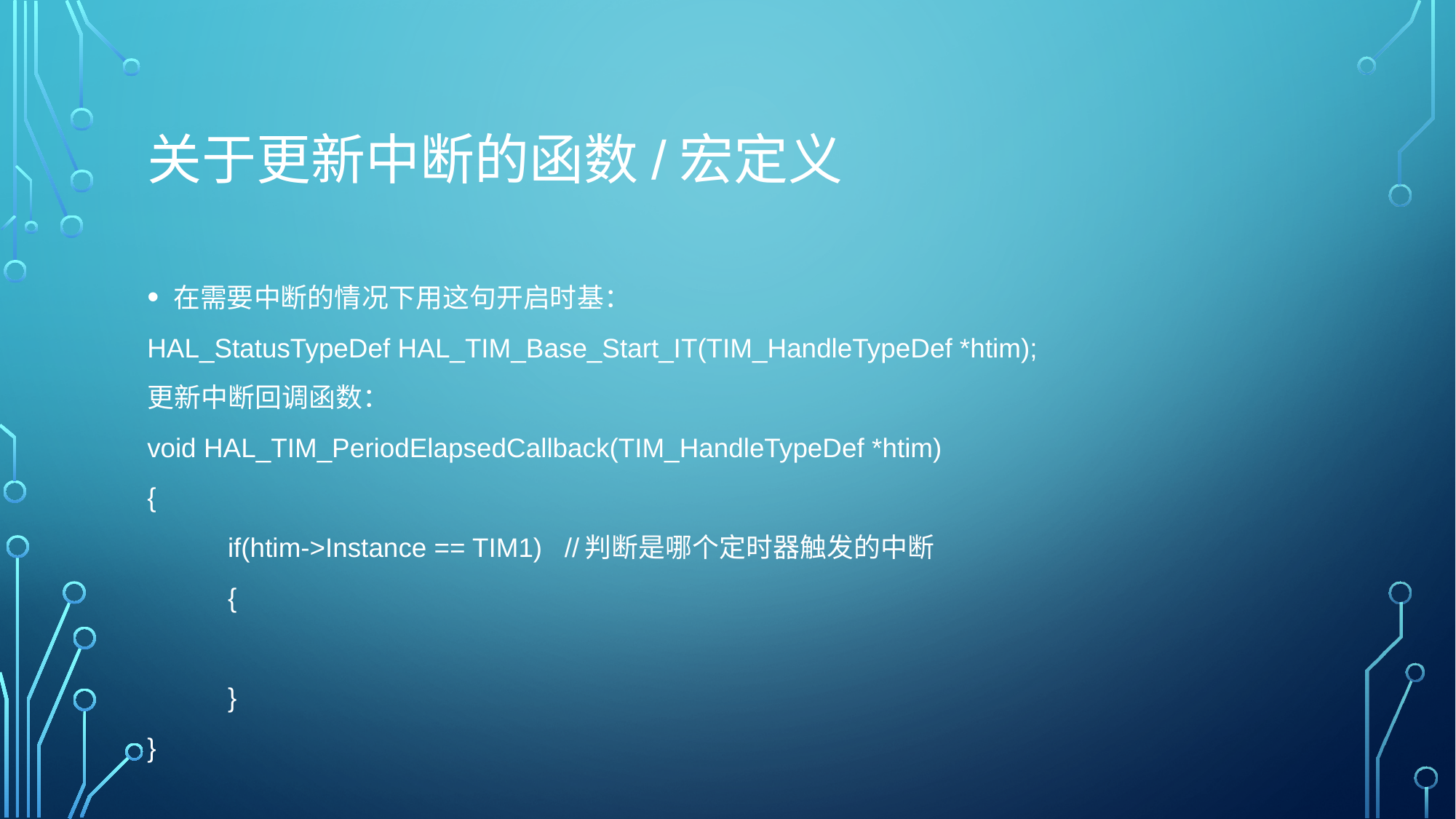

# 关于更新中断的函数/宏定义
在需要中断的情况下用这句开启时基：
HAL_StatusTypeDef HAL_TIM_Base_Start_IT(TIM_HandleTypeDef *htim);
更新中断回调函数：
void HAL_TIM_PeriodElapsedCallback(TIM_HandleTypeDef *htim)
{
	if(htim->Instance == TIM1)   //判断是哪个定时器触发的中断
	{

	}
}